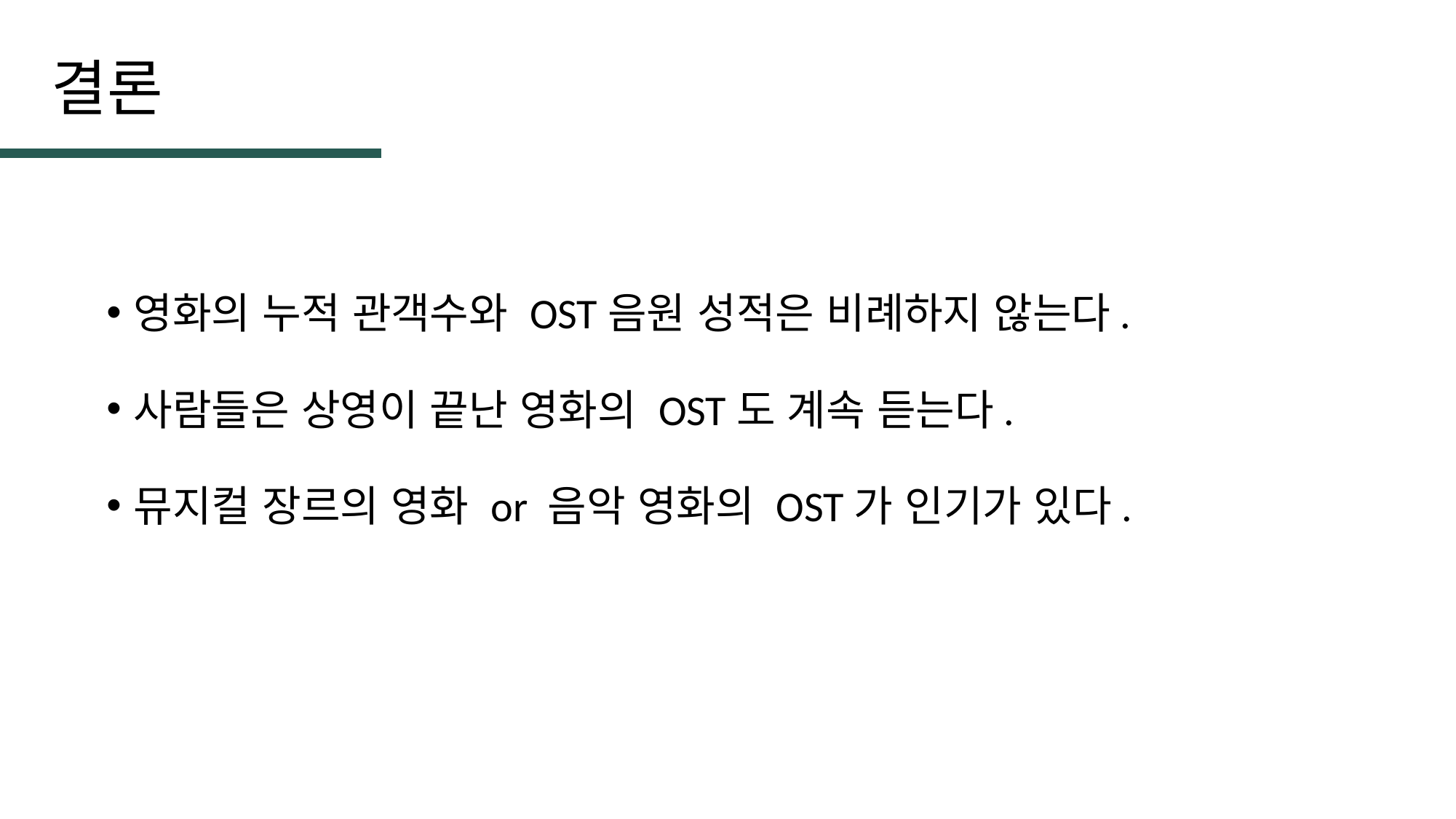

# 결론
영화의 누적 관객수와 OST음원 성적은 비례하지 않는다.
사람들은 상영이 끝난 영화의 OST도 계속 듣는다.
뮤지컬 장르의 영화 or 음악 영화의 OST가 인기가 있다.